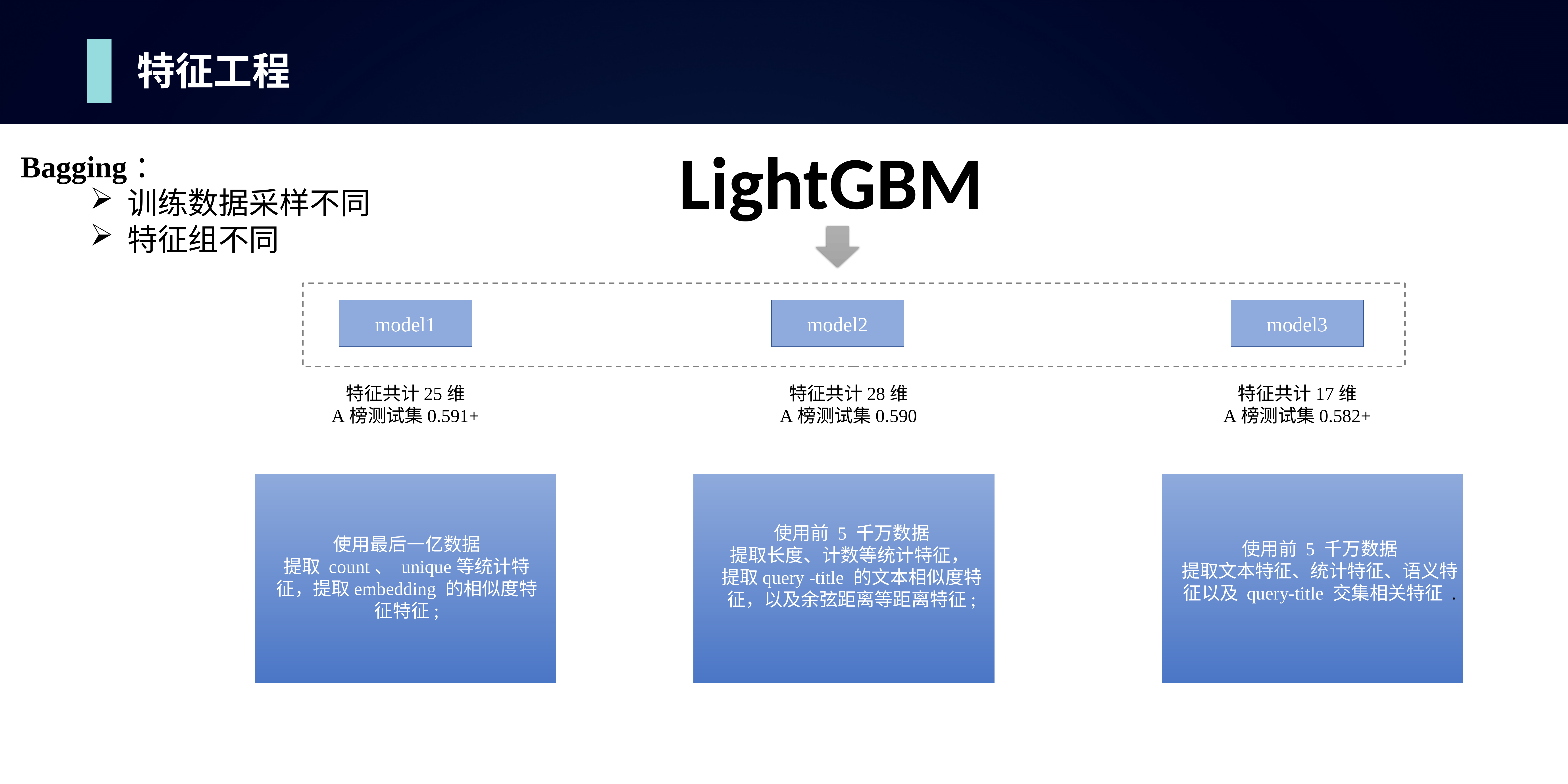

特征工程
LightGBM
Bagging：
训练数据采样不同
特征组不同

model1
model2
model3
特征共计28维
A榜测试集0.590
特征共计17维
A榜测试集0.582+
特征共计25维
A榜测试集0.591+

使用前 5 千万数据
提取长度、计数等统计特征，
提取query -title 的文本相似度特征，以及余弦距离等距离特征;
使用最后一亿数据
提取 count、 unique等统计特征，提取embedding 的相似度特征特征;
使用前 5 千万数据
提取文本特征、统计特征、语义特征以及 query-title 交集相关特征 .